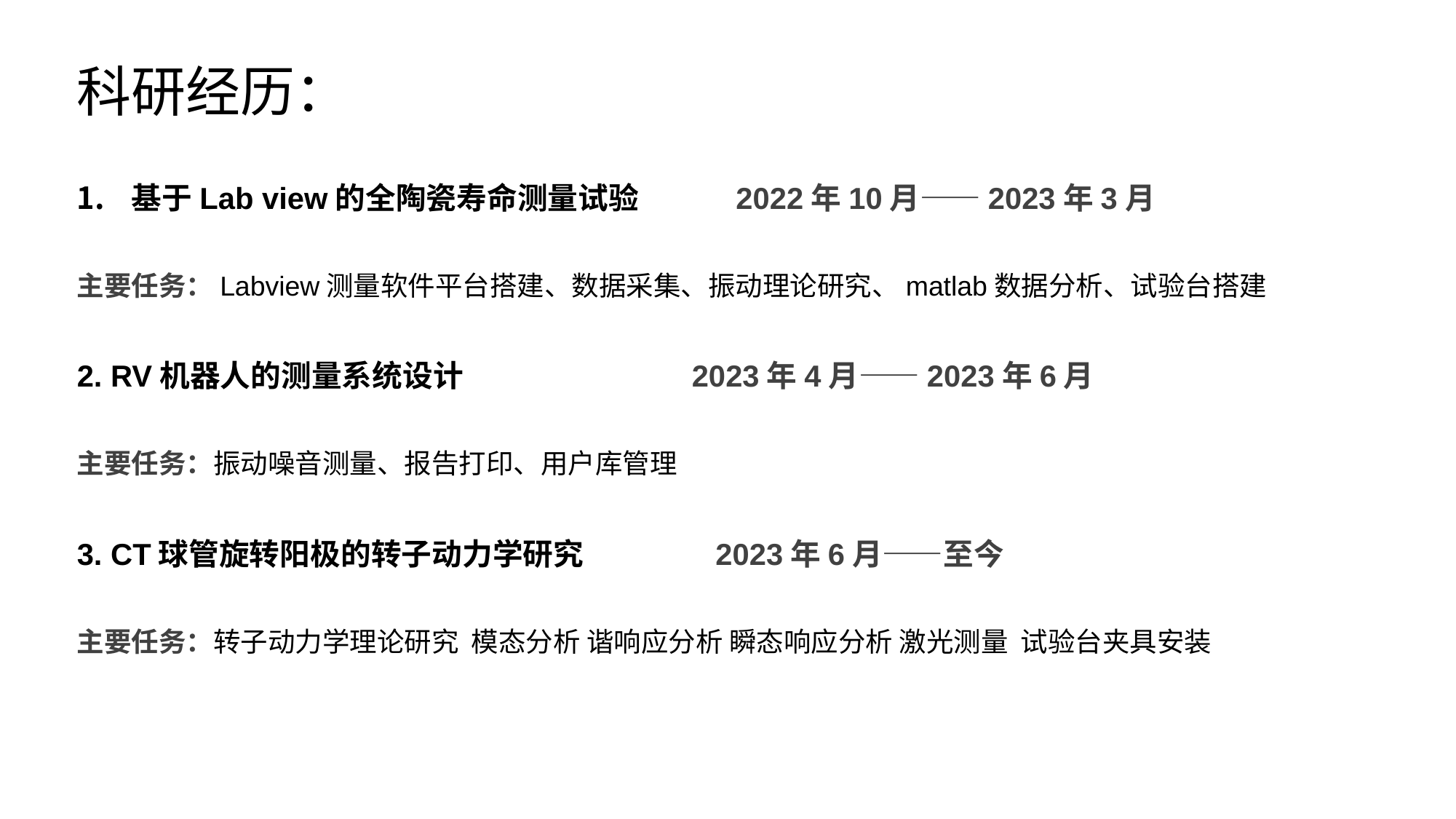

科研经历：
基于Lab view的全陶瓷寿命测量试验             2022年10月——2023年3月
主要任务：Labview测量软件平台搭建、数据采集、振动理论研究、matlab数据分析、试验台搭建
2. RV机器人的测量系统设计                                2023年4月——2023年6月
主要任务：振动噪音测量、报告打印、用户库管理
3. CT球管旋转阳极的转子动力学研究                  2023年6月——至今
主要任务：转子动力学理论研究  模态分析 谐响应分析 瞬态响应分析 激光测量  试验台夹具安装